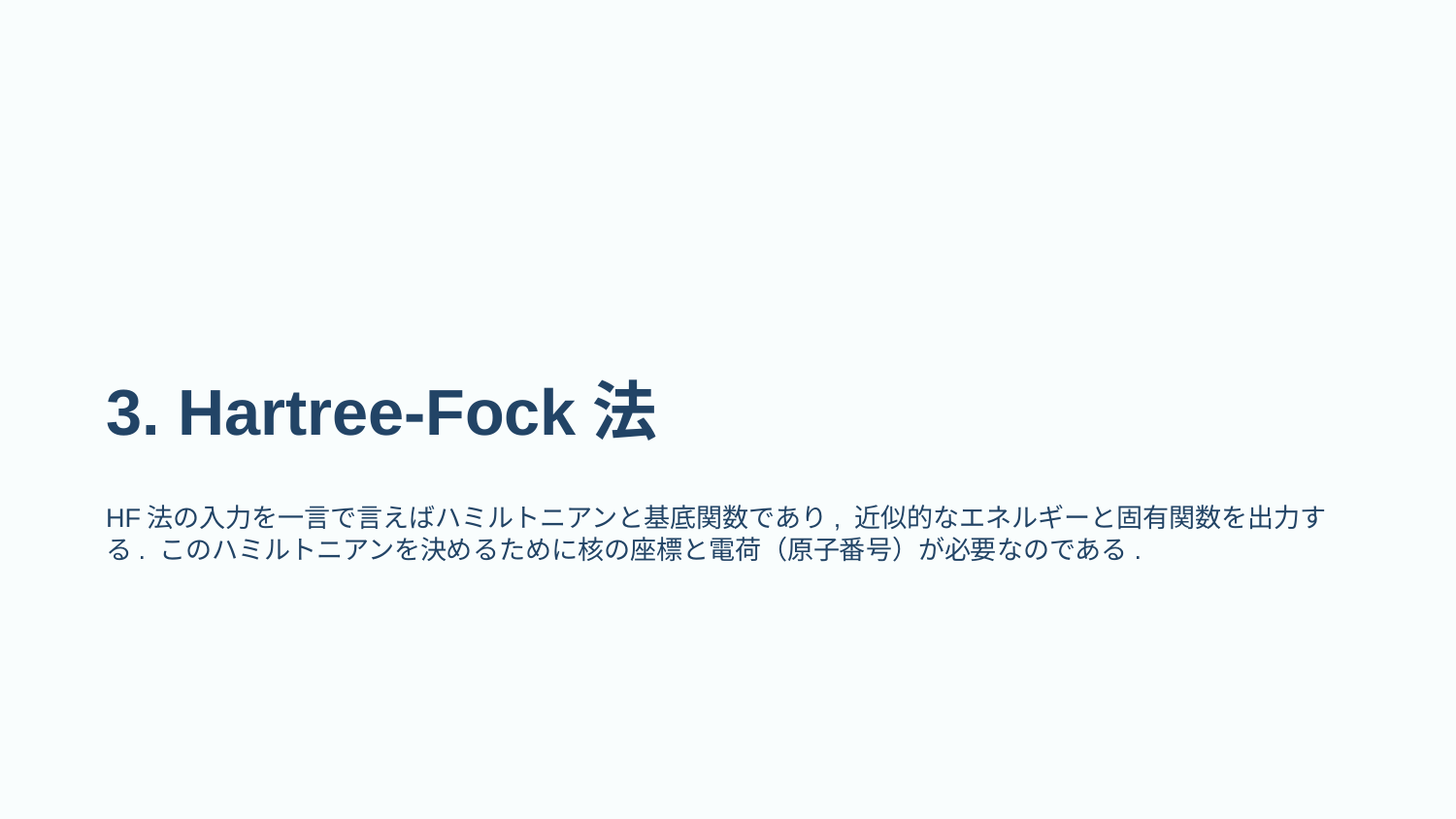

# 3. Hartree-Fock法
HF法の入力を一言で言えばハミルトニアンと基底関数であり, 近似的なエネルギーと固有関数を出力する. このハミルトニアンを決めるために核の座標と電荷（原子番号）が必要なのである.